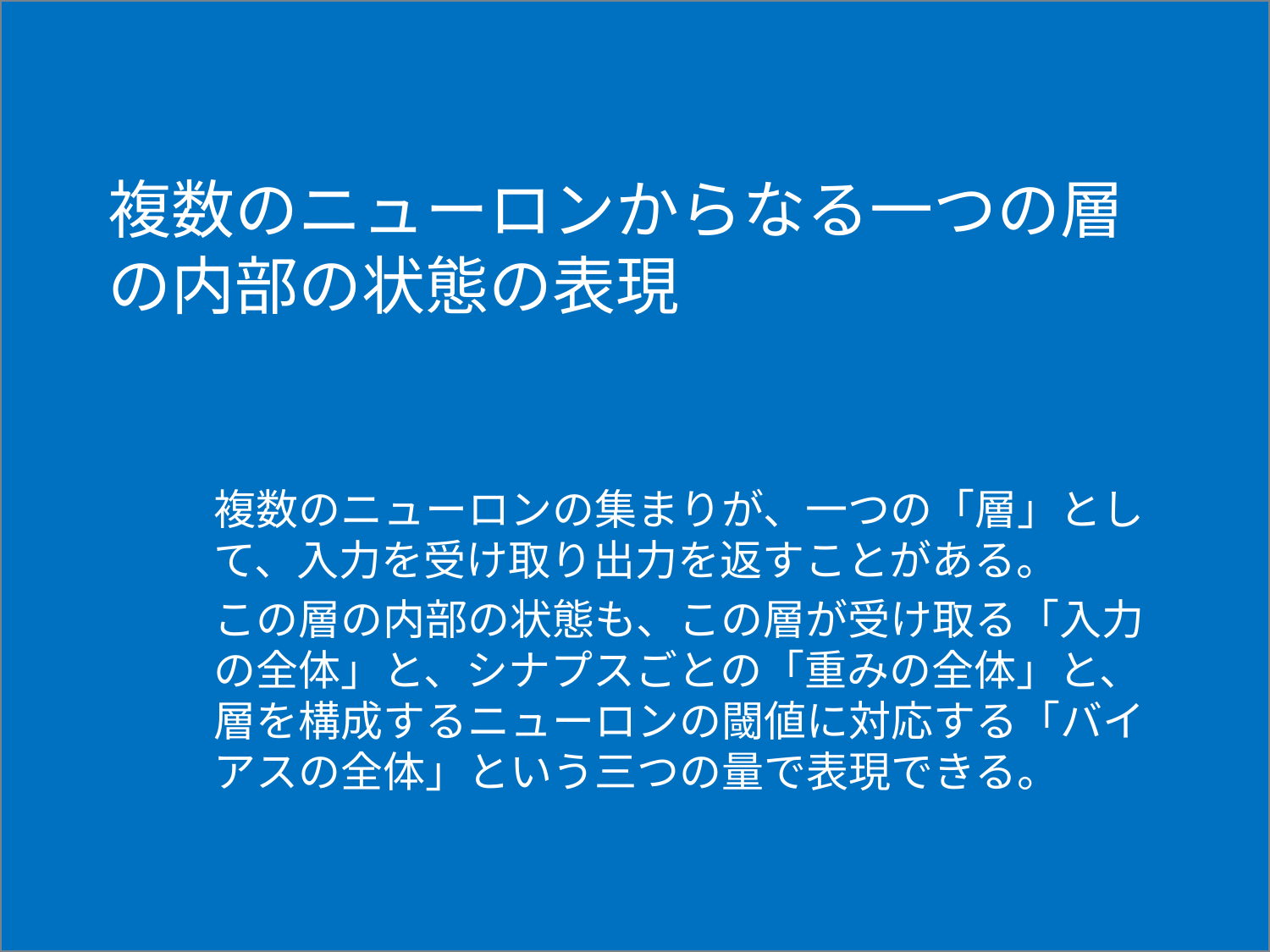

# 複数のニューロンからなる一つの層の内部の状態の表現
複数のニューロンの集まりが、一つの「層」として、入力を受け取り出力を返すことがある。
この層の内部の状態も、この層が受け取る「入力の全体」と、シナプスごとの「重みの全体」と、層を構成するニューロンの閾値に対応する「バイアスの全体」という三つの量で表現できる。